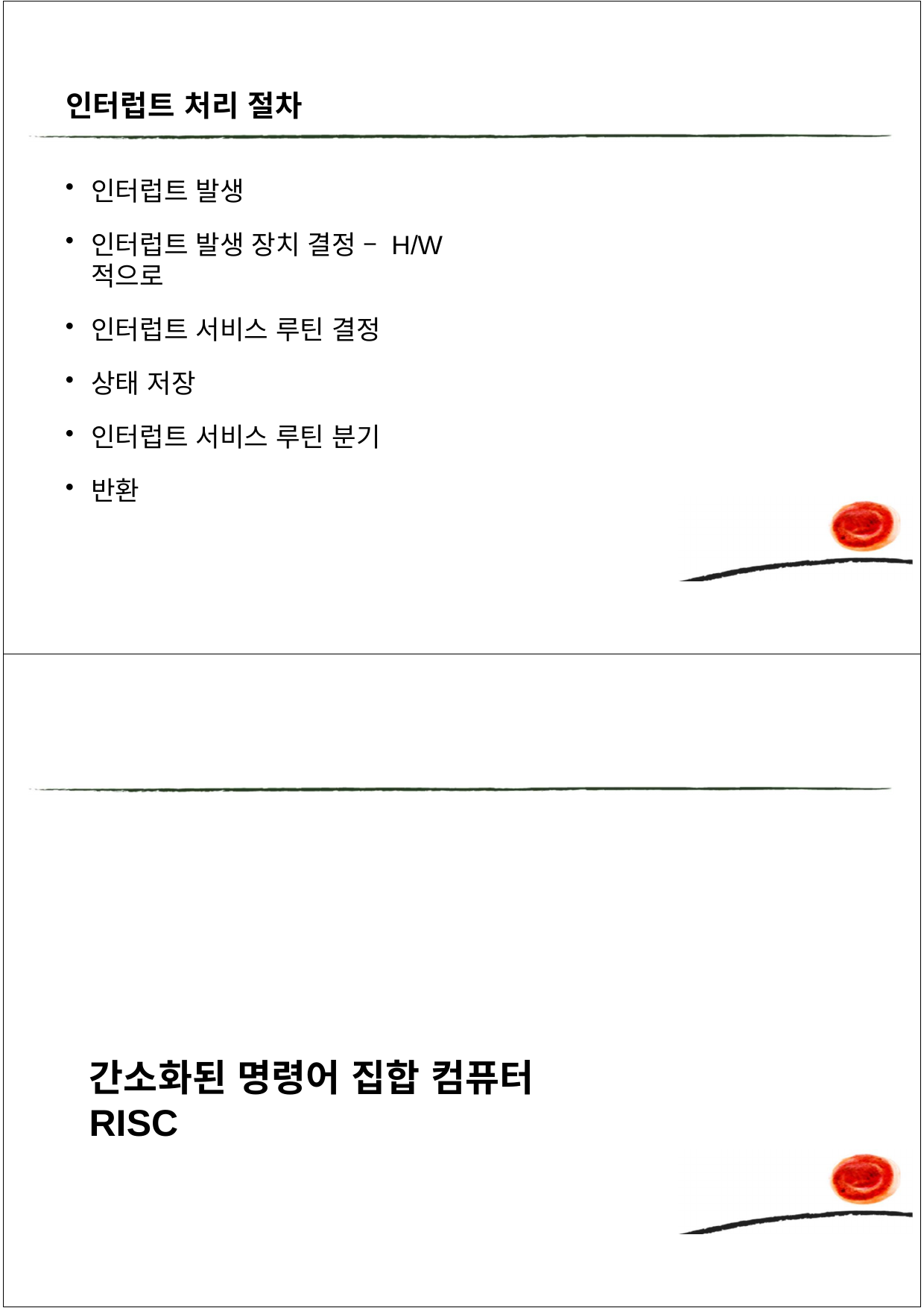

인터럽트 처리 절차

인터럽트 발생
인터럽트 발생 장치 결정 – H/W적으로
인터럽트 서비스 루틴 결정
상태 저장
인터럽트 서비스 루틴 분기
반환

간소화된 명령어 집합 컴퓨터  RISC